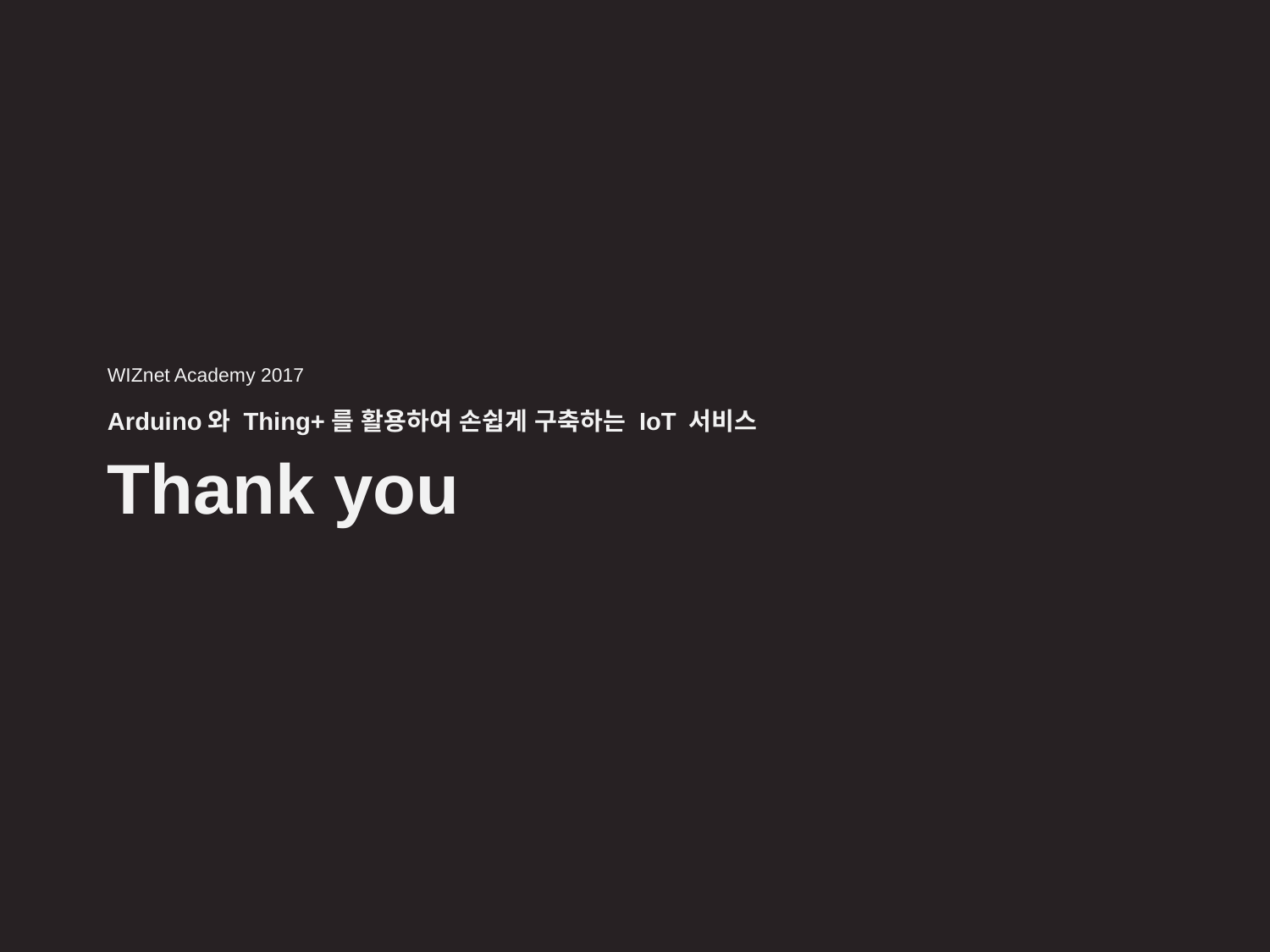

WIZnet Academy 2017
Arduino와 Thing+를 활용하여 손쉽게 구축하는 IoT 서비스
Thank you